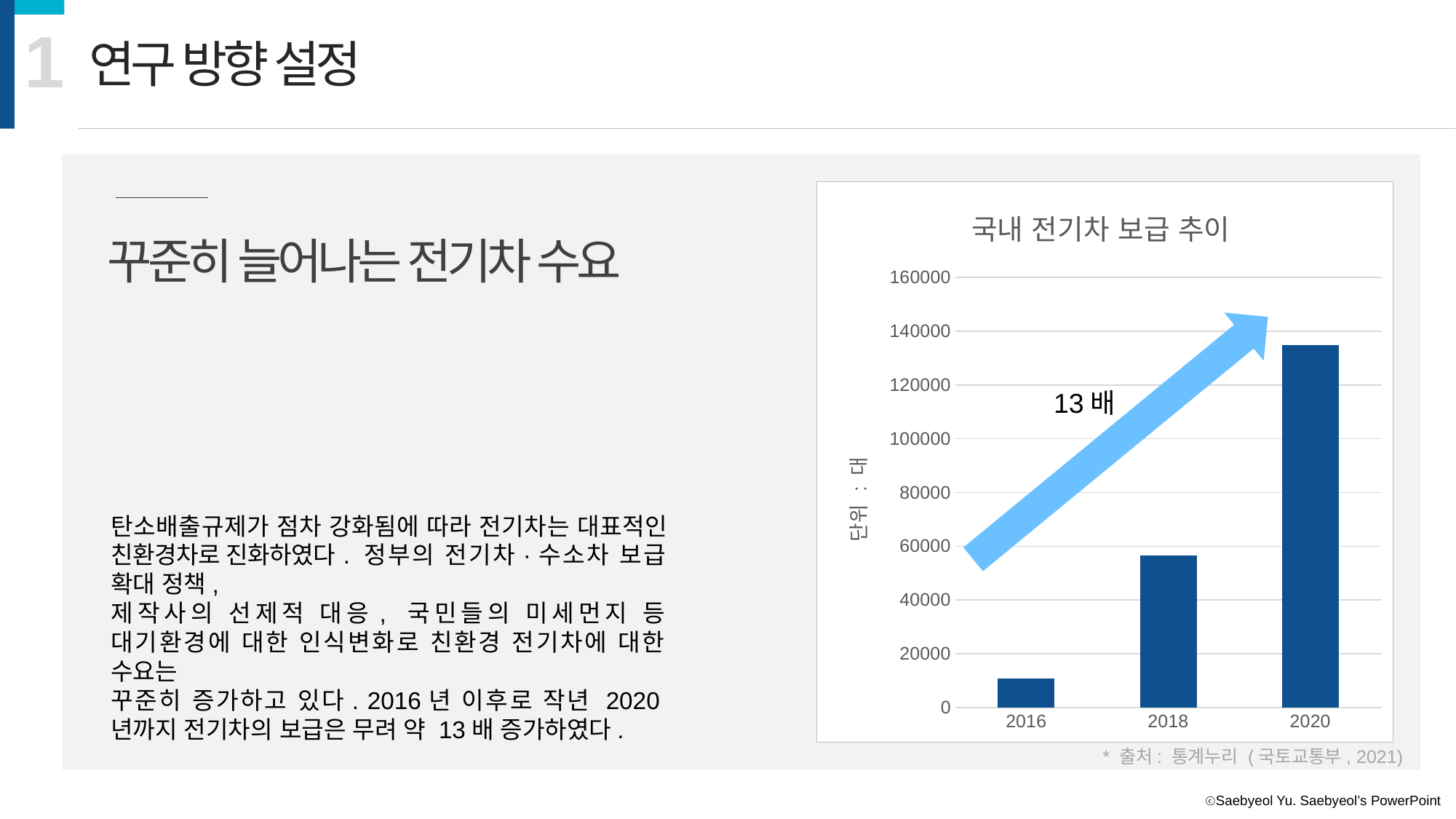

1
연구 방향 설정

### Chart: 국내 전기차 보급 추이

| Category | 전기차 |
|---|---|
| 2016 | 10942.0 |
| 2018 | 56649.0 |
| 2020 | 134962.0 |
꾸준히 늘어나는 전기차 수요
13배

탄소배출규제가 점차 강화됨에 따라 전기차는 대표적인 친환경차로 진화하였다. 정부의 전기차·수소차 보급 확대 정책,
제작사의 선제적 대응, 국민들의 미세먼지 등 대기환경에 대한 인식변화로 친환경 전기차에 대한 수요는
꾸준히 증가하고 있다. 2016년 이후로 작년 2020년까지 전기차의 보급은 무려 약 13배 증가하였다.
* 출처: 통계누리 (국토교통부, 2021)